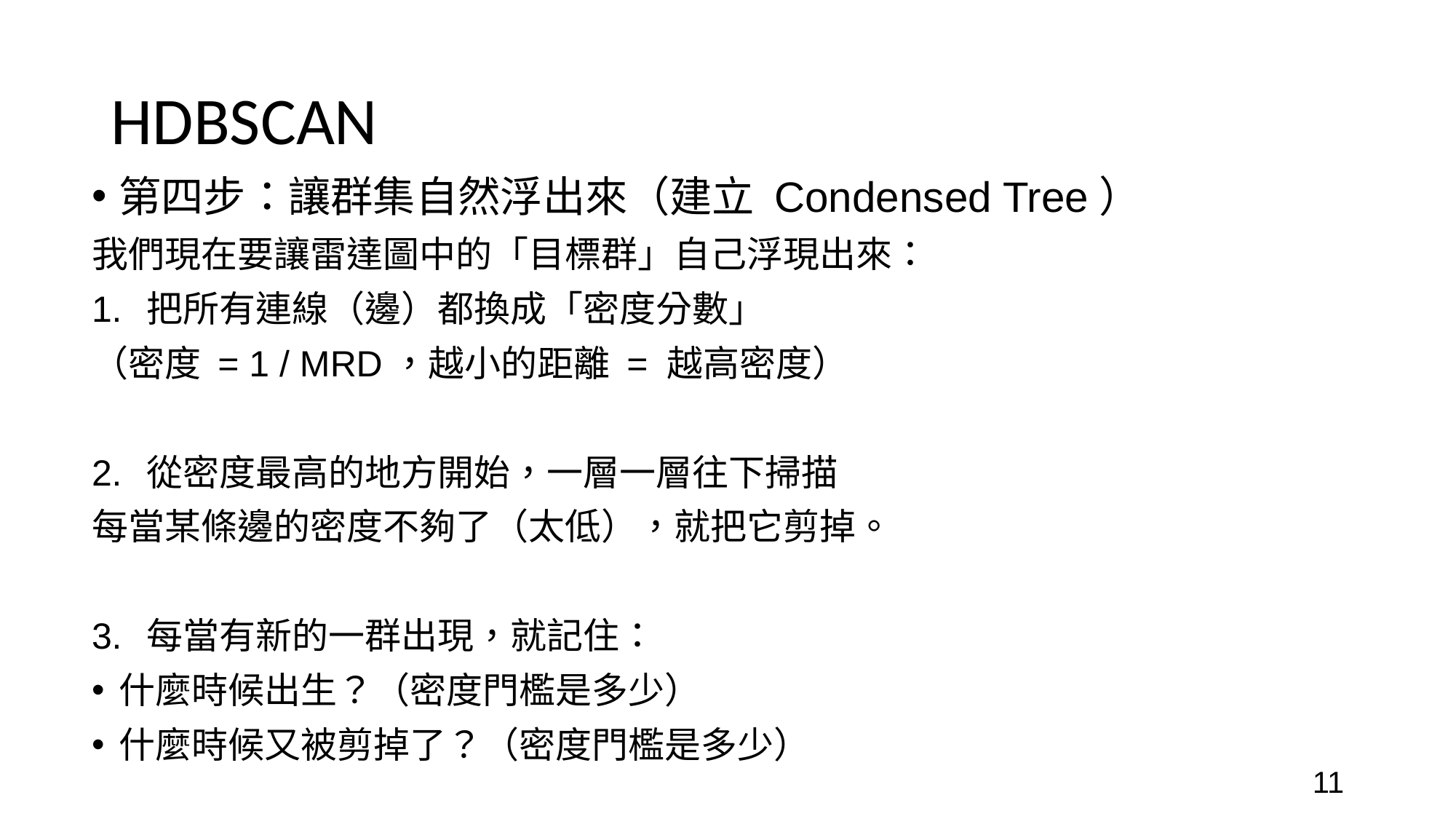

# HDBSCAN
第四步：讓群集自然浮出來（建立 Condensed Tree）
我們現在要讓雷達圖中的「目標群」自己浮現出來：
把所有連線（邊）都換成「密度分數」
（密度 = 1 / MRD，越小的距離 = 越高密度）

從密度最高的地方開始，一層一層往下掃描
每當某條邊的密度不夠了（太低），就把它剪掉。

每當有新的一群出現，就記住：
什麼時候出生？（密度門檻是多少）
什麼時候又被剪掉了？（密度門檻是多少）
11